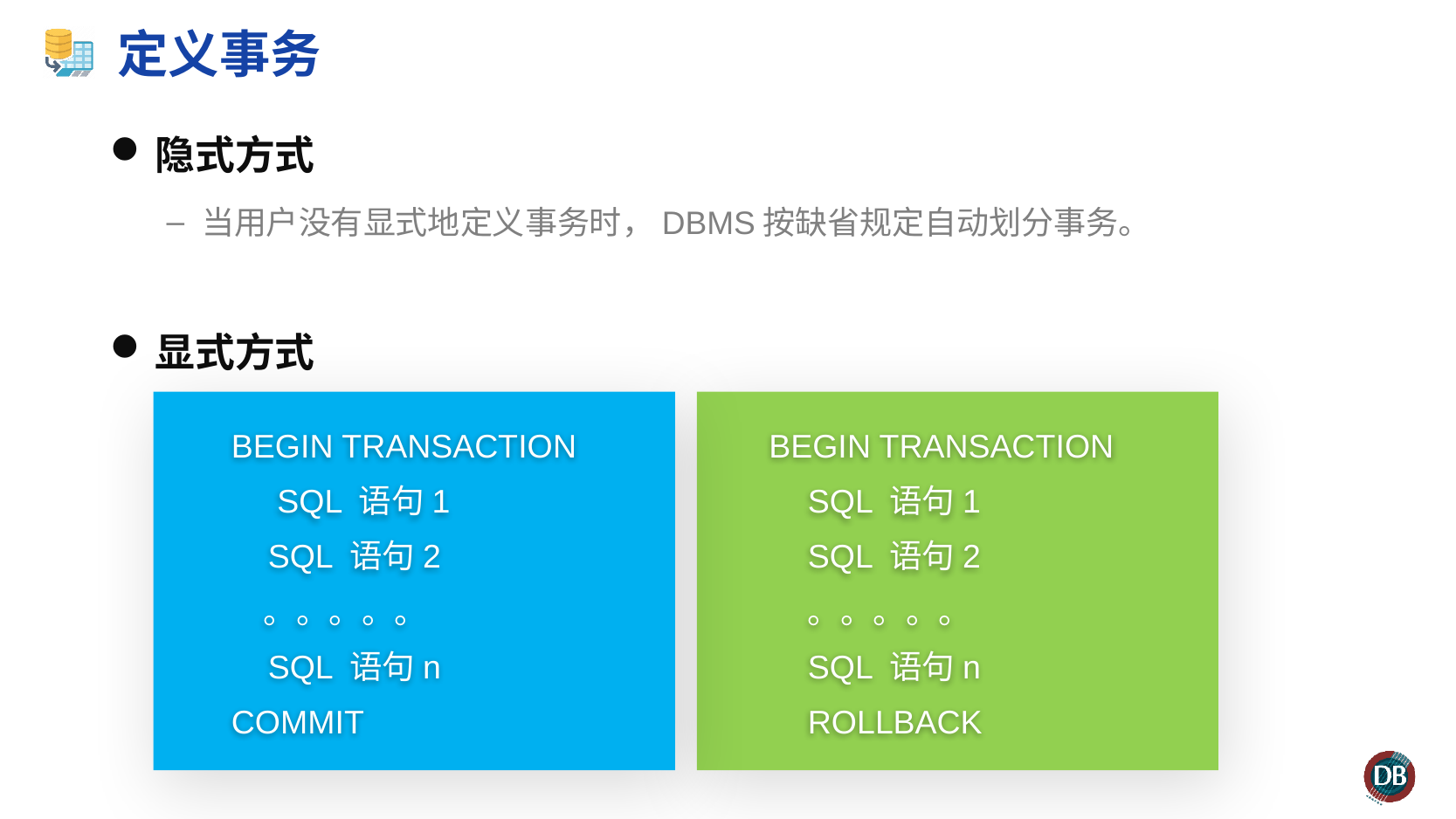

# 定义事务
隐式方式
当用户没有显式地定义事务时，DBMS按缺省规定自动划分事务。

显式方式

   BEGIN TRANSACTION
        SQL 语句1
       SQL 语句2
       。。。。。
       SQL 语句n
   COMMIT
BEGIN TRANSACTION
SQL 语句1
SQL 语句2
。。。。。
SQL 语句n
ROLLBACK